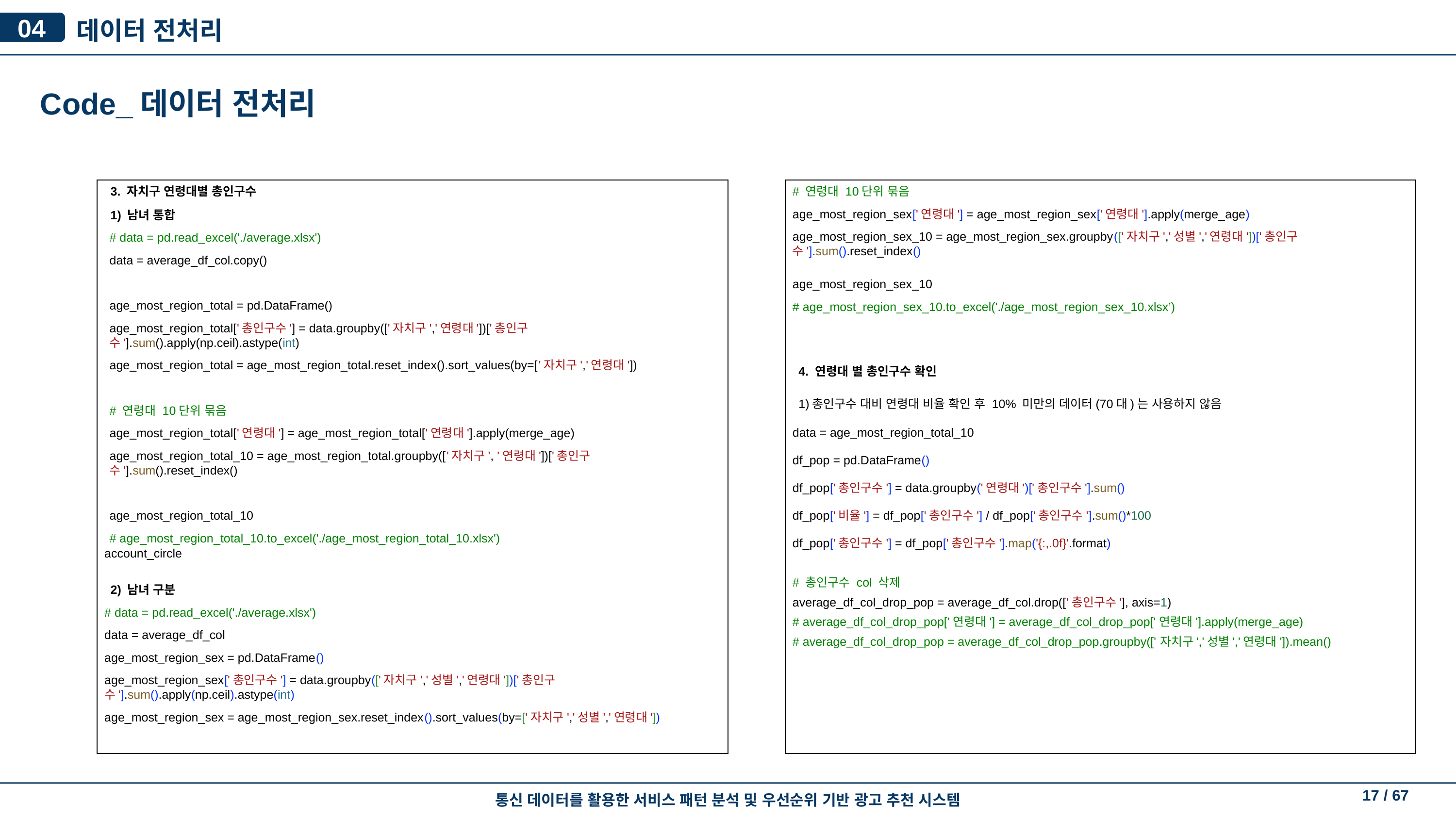

04
데이터 전처리

Code_데이터 전처리
3. 자치구 연령대별 총인구수
1) 남녀 통합
# data = pd.read_excel('./average.xlsx')
data = average_df_col.copy()

age_most_region_total = pd.DataFrame()
age_most_region_total['총인구수'] = data.groupby(['자치구','연령대'])['총인구수'].sum().apply(np.ceil).astype(int)
age_most_region_total = age_most_region_total.reset_index().sort_values(by=['자치구','연령대'])

# 연령대 10단위 묶음
age_most_region_total['연령대'] = age_most_region_total['연령대'].apply(merge_age)
age_most_region_total_10 = age_most_region_total.groupby(['자치구', '연령대'])['총인구수'].sum().reset_index()

age_most_region_total_10
# age_most_region_total_10.to_excel('./age_most_region_total_10.xlsx')
account_circle

2) 남녀 구분
# data = pd.read_excel('./average.xlsx')
data = average_df_col
age_most_region_sex = pd.DataFrame()
age_most_region_sex['총인구수'] = data.groupby(['자치구','성별','연령대'])['총인구수'].sum().apply(np.ceil).astype(int)
age_most_region_sex = age_most_region_sex.reset_index().sort_values(by=['자치구','성별','연령대'])
# 연령대 10단위 묶음
age_most_region_sex['연령대'] = age_most_region_sex['연령대'].apply(merge_age)
age_most_region_sex_10 = age_most_region_sex.groupby(['자치구','성별','연령대'])['총인구수'].sum().reset_index()

age_most_region_sex_10
# age_most_region_sex_10.to_excel('./age_most_region_sex_10.xlsx’)

4. 연령대 별 총인구수 확인
1)총인구수 대비 연령대 비율 확인 후 10% 미만의 데이터(70대)는 사용하지 않음
data = age_most_region_total_10
df_pop = pd.DataFrame()
df_pop['총인구수'] = data.groupby('연령대')['총인구수'].sum()
df_pop['비율'] = df_pop['총인구수'] / df_pop['총인구수'].sum()*100
df_pop['총인구수'] = df_pop['총인구수'].map('{:,.0f}'.format)

# 총인구수 col 삭제
average_df_col_drop_pop = average_df_col.drop(['총인구수'], axis=1)
# average_df_col_drop_pop['연령대'] = average_df_col_drop_pop['연령대'].apply(merge_age)
# average_df_col_drop_pop = average_df_col_drop_pop.groupby(['자치구','성별','연령대']).mean()